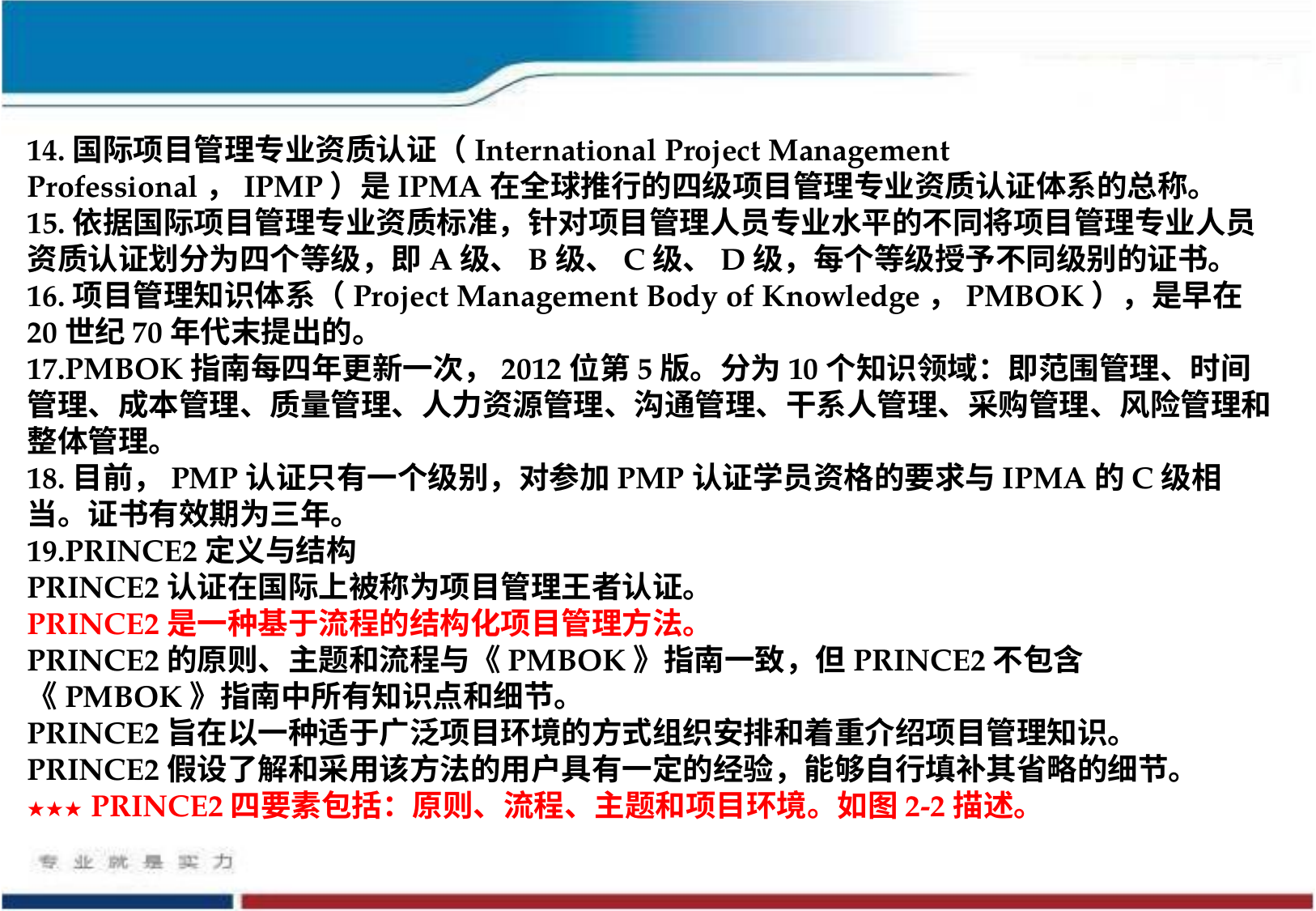

14.国际项目管理专业资质认证（International Project Management Professional，IPMP）是IPMA在全球推行的四级项目管理专业资质认证体系的总称。
15.依据国际项目管理专业资质标准，针对项目管理人员专业水平的不同将项目管理专业人员资质认证划分为四个等级，即A级、B级、C级、D级，每个等级授予不同级别的证书。
16.项目管理知识体系（Project Management Body of Knowledge，PMBOK），是早在20世纪70年代末提出的。
17.PMBOK指南每四年更新一次，2012位第5版。分为10个知识领域：即范围管理、时间管理、成本管理、质量管理、人力资源管理、沟通管理、干系人管理、采购管理、风险管理和整体管理。
18.目前，PMP认证只有一个级别，对参加PMP认证学员资格的要求与IPMA的C级相当。证书有效期为三年。
19.PRINCE2定义与结构
PRINCE2认证在国际上被称为项目管理王者认证。
PRINCE2是一种基于流程的结构化项目管理方法。
PRINCE2的原则、主题和流程与《PMBOK》指南一致，但PRINCE2不包含《PMBOK》指南中所有知识点和细节。
PRINCE2旨在以一种适于广泛项目环境的方式组织安排和着重介绍项目管理知识。
PRINCE2假设了解和采用该方法的用户具有一定的经验，能够自行填补其省略的细节。
★★★ PRINCE2四要素包括：原则、流程、主题和项目环境。如图2-2描述。